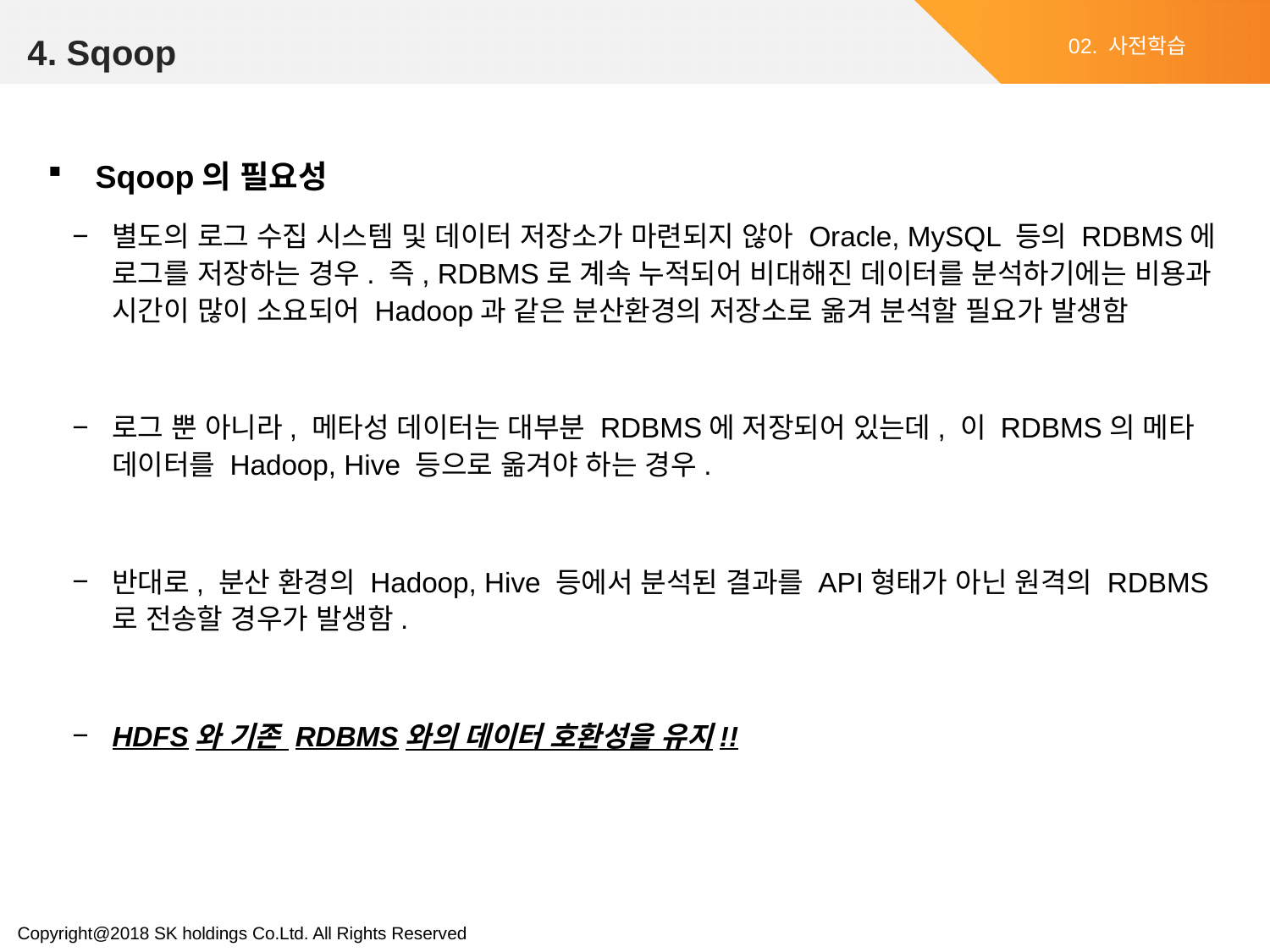

4. Sqoop
02. 사전학습
Sqoop의 필요성
별도의 로그 수집 시스템 및 데이터 저장소가 마련되지 않아 Oracle, MySQL 등의 RDBMS에 로그를 저장하는 경우. 즉, RDBMS로 계속 누적되어 비대해진 데이터를 분석하기에는 비용과 시간이 많이 소요되어 Hadoop과 같은 분산환경의 저장소로 옮겨 분석할 필요가 발생함

로그 뿐 아니라, 메타성 데이터는 대부분 RDBMS에 저장되어 있는데, 이 RDBMS의 메타 데이터를 Hadoop, Hive 등으로 옮겨야 하는 경우.

반대로, 분산 환경의 Hadoop, Hive 등에서 분석된 결과를 API형태가 아닌 원격의 RDBMS로 전송할 경우가 발생함.

HDFS와 기존 RDBMS와의 데이터 호환성을 유지!!